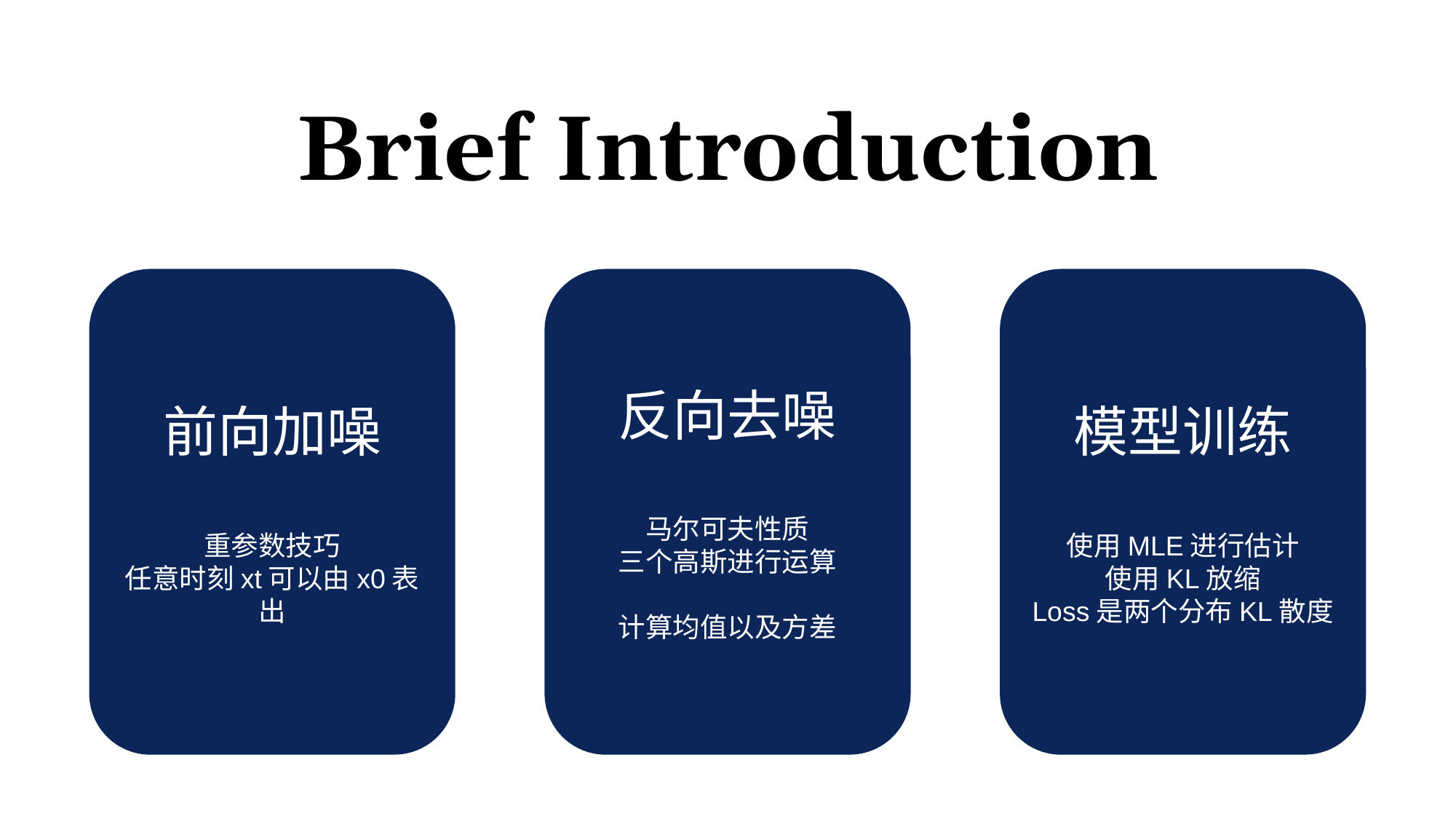

# Brief Introduction
前向加噪

重参数技巧
任意时刻xt可以由x0表出
反向去噪

马尔可夫性质
三个高斯进行运算

计算均值以及方差
模型训练

使用MLE进行估计
使用KL放缩
Loss是两个分布KL散度